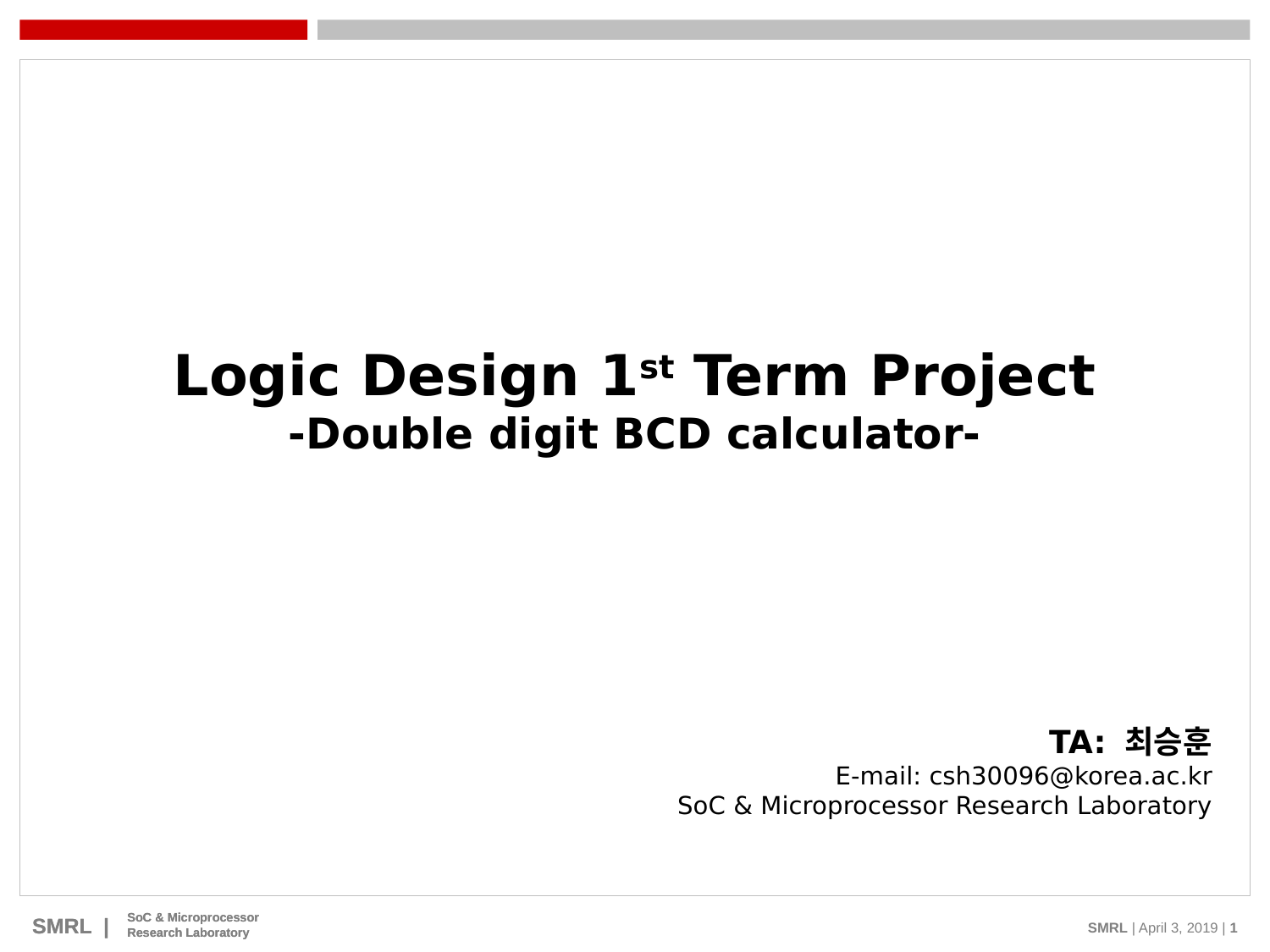

Logic Design 1st Term Project
-Double digit BCD calculator-

TA: 최승훈
 E-mail: csh30096@korea.ac.kr
SoC & Microprocessor Research Laboratory